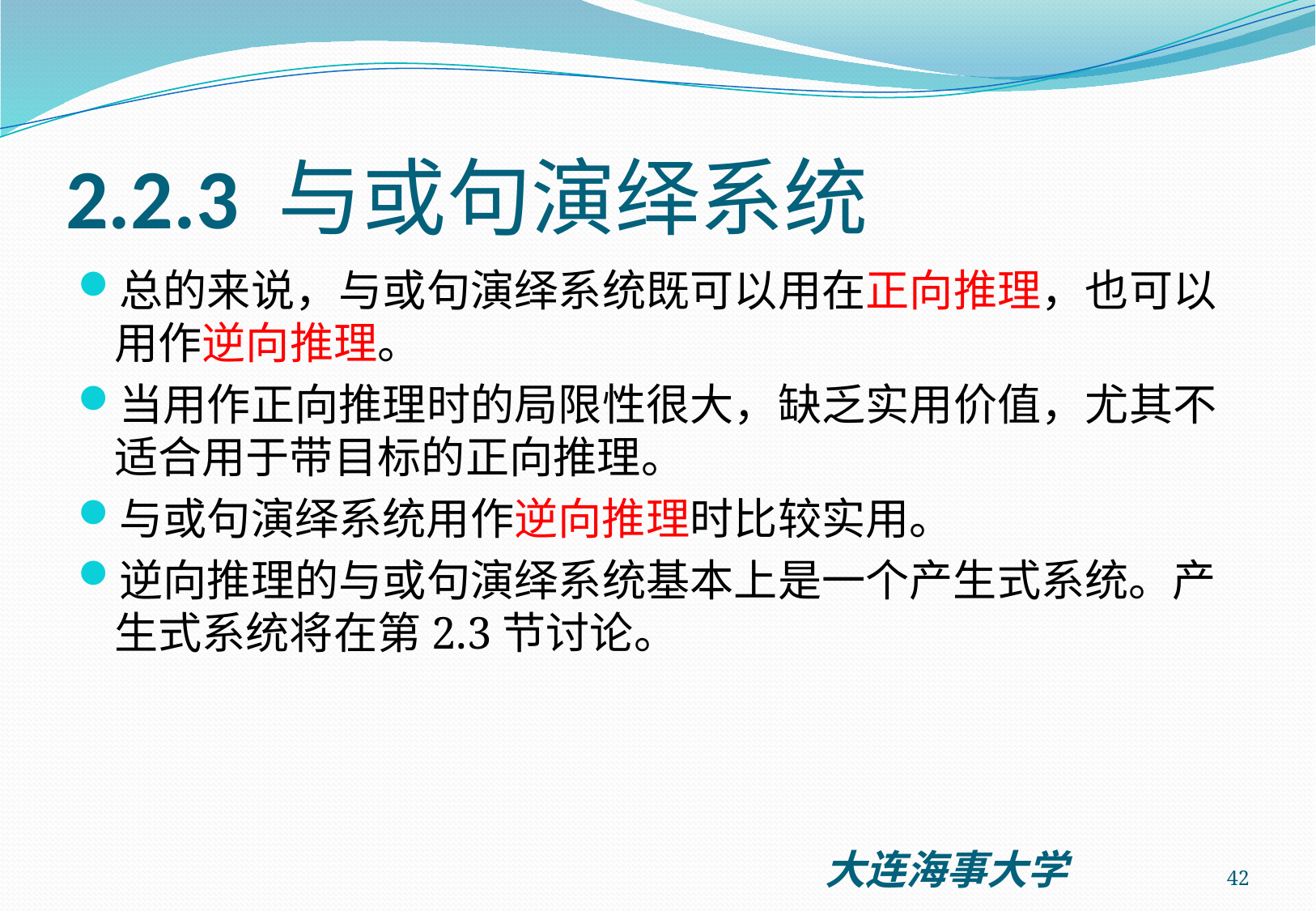

# 2.2.3 与或句演绎系统
总的来说，与或句演绎系统既可以用在正向推理，也可以用作逆向推理。
当用作正向推理时的局限性很大，缺乏实用价值，尤其不适合用于带目标的正向推理。
与或句演绎系统用作逆向推理时比较实用。
逆向推理的与或句演绎系统基本上是一个产生式系统。产生式系统将在第2.3节讨论。

42